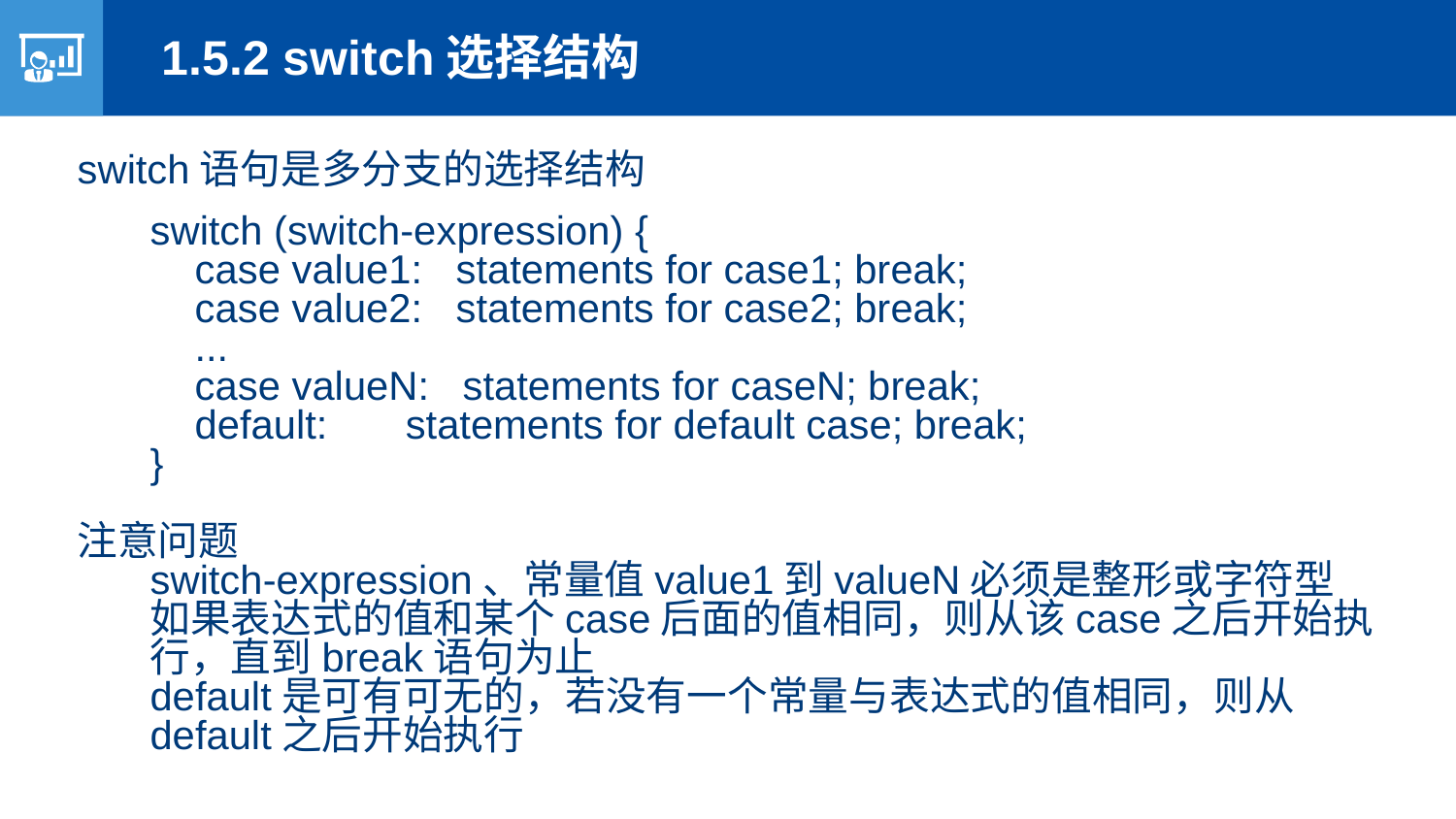

1.5.2 switch选择结构
switch语句是多分支的选择结构
switch (switch-expression) {
    case value1:   statements for case1; break;
    case value2:   statements for case2; break;
    ...
    case valueN:   statements for caseN; break;
    default:       statements for default case; break;
}

注意问题
switch-expression、常量值value1到valueN必须是整形或字符型
如果表达式的值和某个case后面的值相同，则从该case之后开始执行，直到break语句为止
default是可有可无的，若没有一个常量与表达式的值相同，则从default之后开始执行